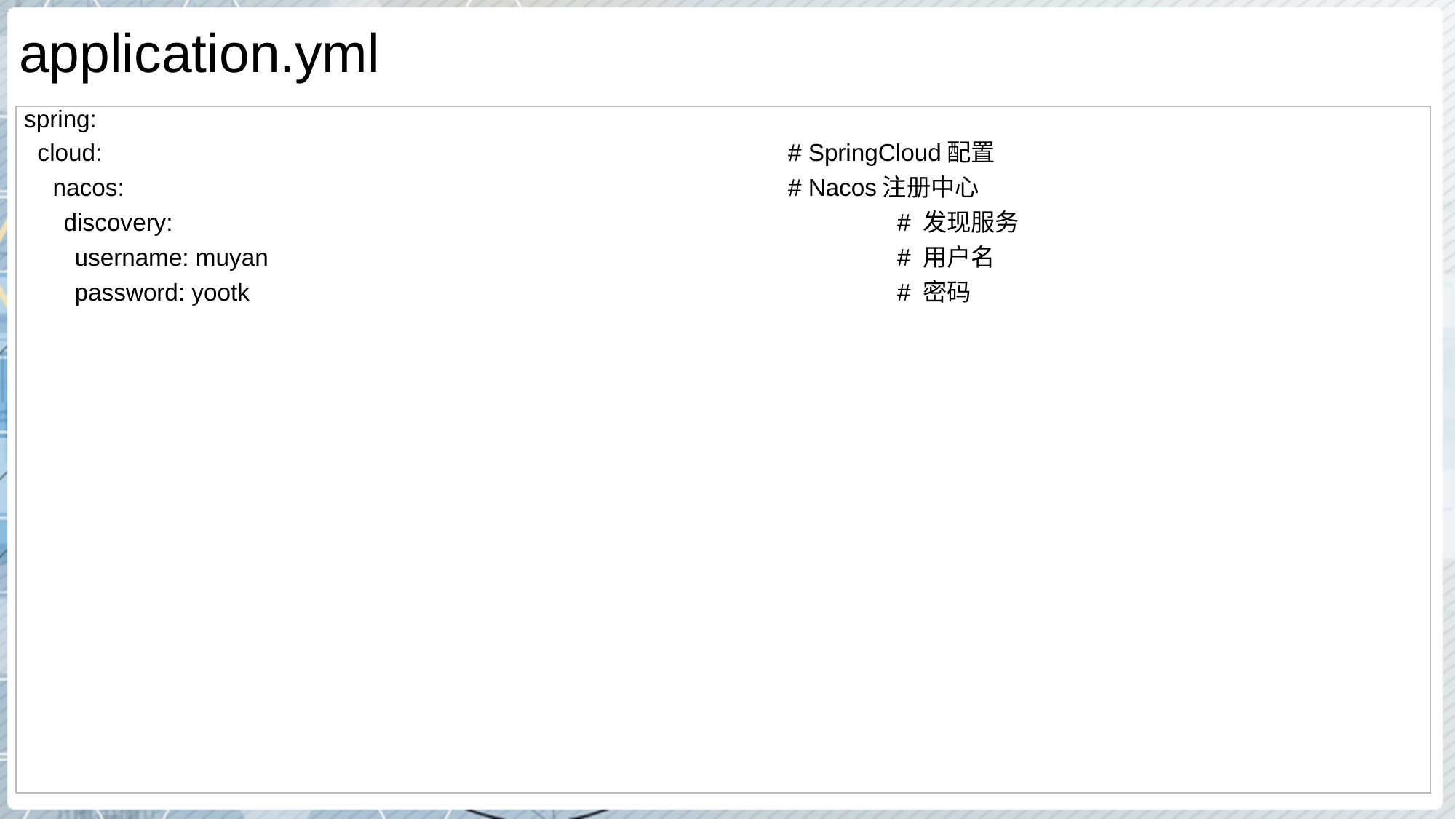

# application.yml
| spring: cloud: # SpringCloud配置 nacos: # Nacos注册中心 discovery: # 发现服务 username: muyan # 用户名 password: yootk # 密码 |
| --- |